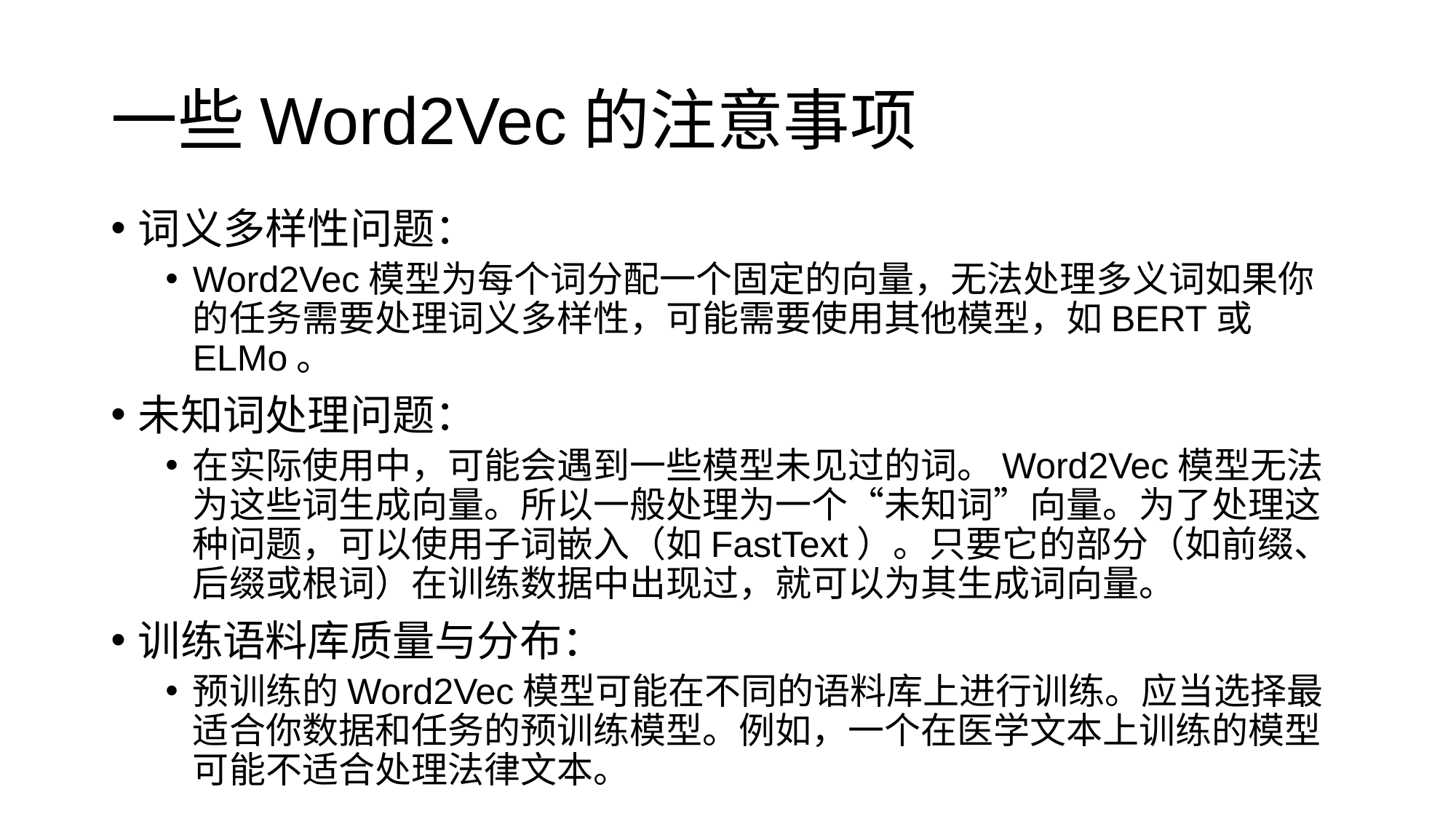

# 一些Word2Vec的注意事项
词义多样性问题：
Word2Vec模型为每个词分配一个固定的向量，无法处理多义词如果你的任务需要处理词义多样性，可能需要使用其他模型，如BERT或ELMo。
未知词处理问题：
在实际使用中，可能会遇到一些模型未见过的词。Word2Vec模型无法为这些词生成向量。所以一般处理为一个“未知词”向量。为了处理这种问题，可以使用子词嵌入（如FastText）。只要它的部分（如前缀、后缀或根词）在训练数据中出现过，就可以为其生成词向量。
训练语料库质量与分布：
预训练的Word2Vec模型可能在不同的语料库上进行训练。应当选择最适合你数据和任务的预训练模型。例如，一个在医学文本上训练的模型可能不适合处理法律文本。